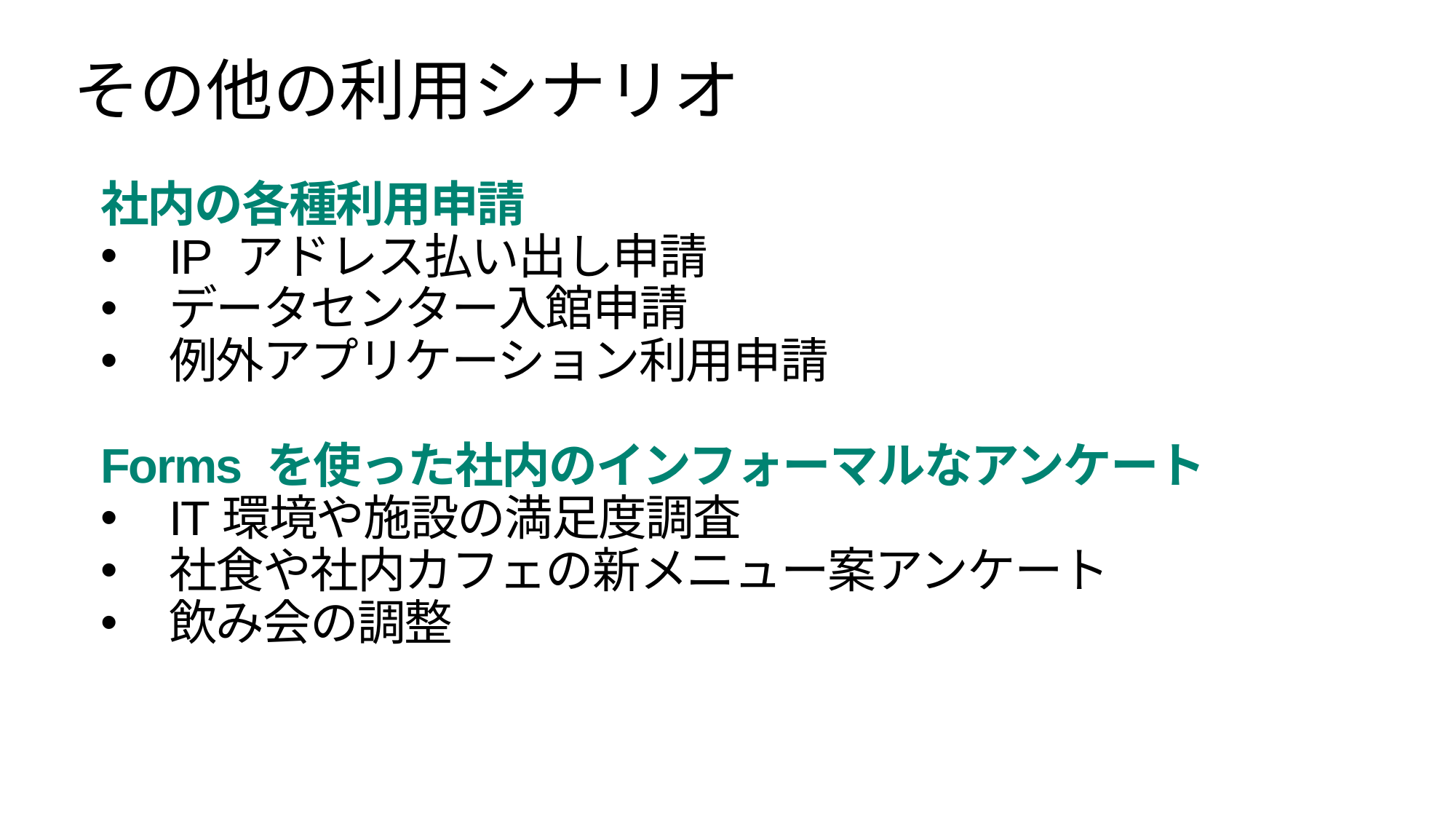

その他の利用シナリオ
社内の各種利用申請
IP アドレス払い出し申請
データセンター入館申請
例外アプリケーション利用申請

Forms を使った社内のインフォーマルなアンケート
IT環境や施設の満足度調査
社食や社内カフェの新メニュー案アンケート
飲み会の調整